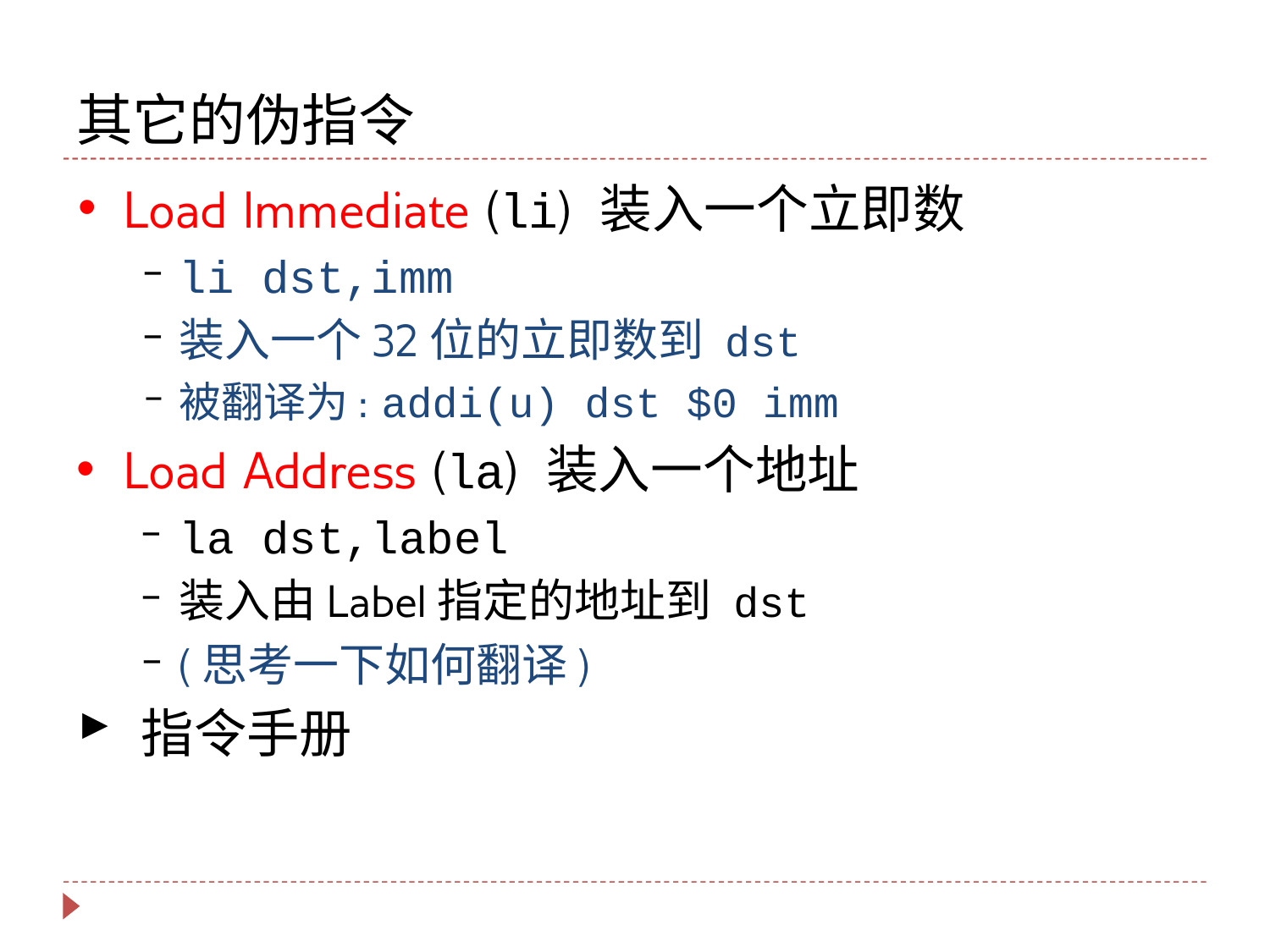

# 其它的伪指令
Load Immediate (li) 装入一个立即数
li dst,imm
装入一个32位的立即数到 dst
被翻译为: addi(u) dst $0 imm
Load Address (la) 装入一个地址
la dst,label
装入由Label指定的地址到 dst
(思考一下如何翻译)
指令手册